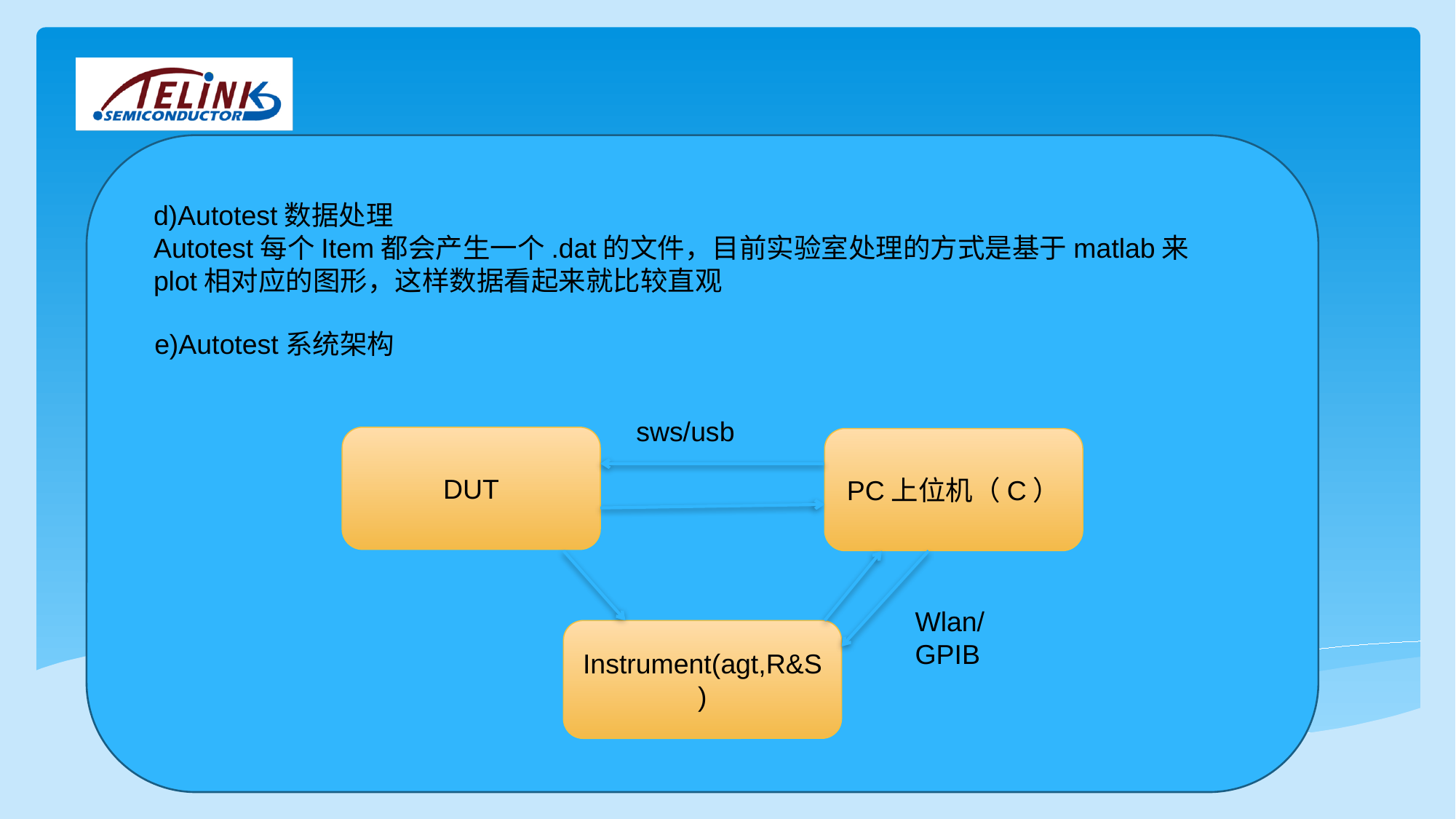

d)Autotest数据处理
Autotest每个Item都会产生一个.dat的文件，目前实验室处理的方式是基于matlab来plot相对应的图形，这样数据看起来就比较直观
e)Autotest系统架构
sws/usb
DUT
PC上位机（C）
Wlan/GPIB
Instrument(agt,R&S)